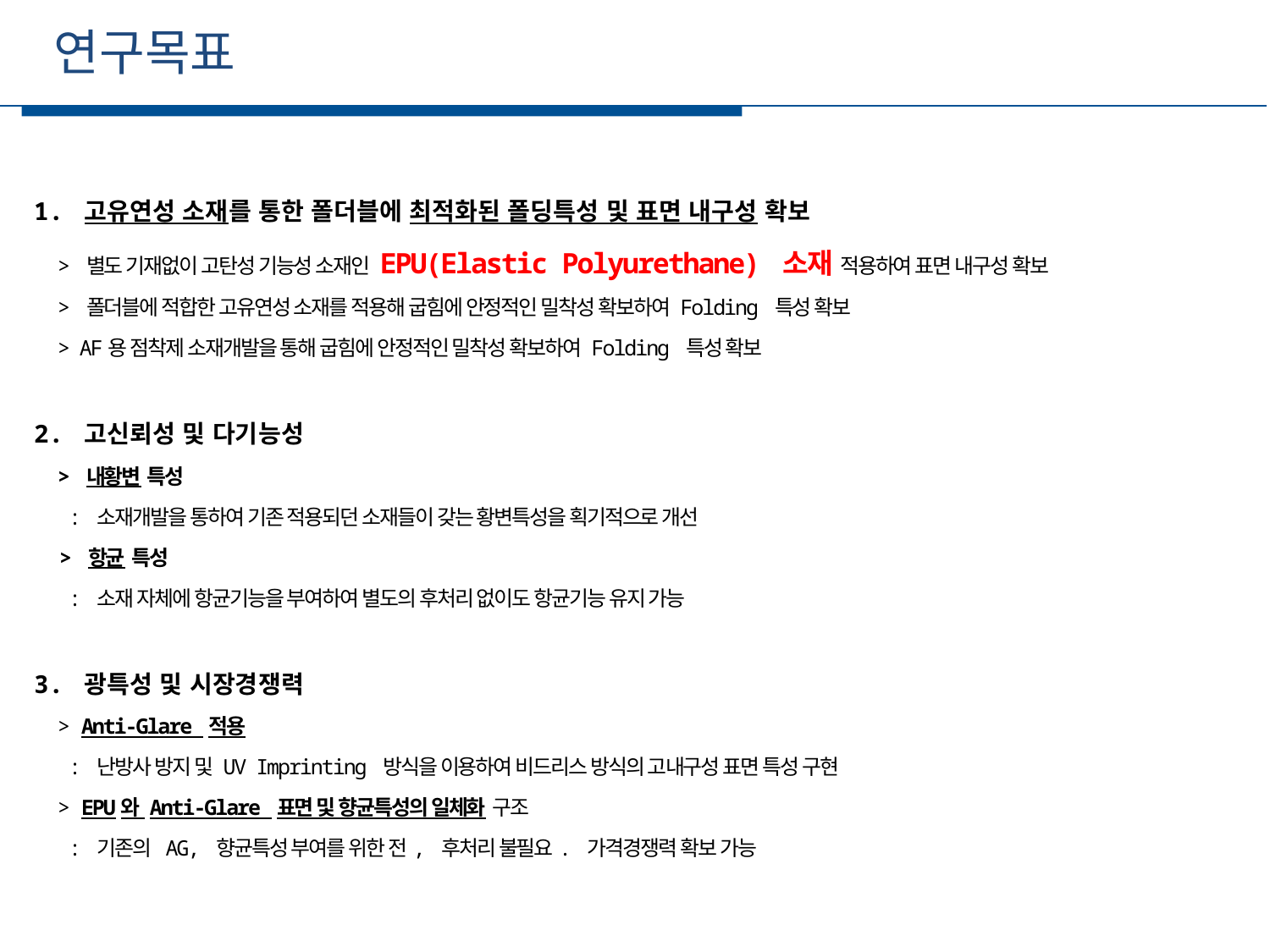

연구목표
세부일정

1. 고유연성 소재를 통한 폴더블에 최적화된 폴딩특성 및 표면 내구성 확보
  > 별도 기재없이 고탄성 기능성 소재인 EPU(Elastic Polyurethane) 소재 적용하여 표면 내구성 확보
  > 폴더블에 적합한 고유연성 소재를 적용해 굽힘에 안정적인 밀착성 확보하여 Folding 특성 확보
  > AF용 점착제 소재개발을 통해 굽힘에 안정적인 밀착성 확보하여 Folding 특성 확보

2. 고신뢰성 및 다기능성
  > 내황변 특성
   : 소재개발을 통하여 기존 적용되던 소재들이 갖는 황변특성을 획기적으로 개선
  > 항균 특성
   : 소재 자체에 항균기능을 부여하여 별도의 후처리 없이도 항균기능 유지 가능

3. 광특성 및 시장경쟁력
  > Anti-Glare 적용
   : 난방사 방지 및 UV Imprinting 방식을 이용하여 비드리스 방식의 고내구성 표면 특성 구현
  > EPU와 Anti-Glare 표면 및 향균특성의 일체화 구조
   : 기존의  AG, 향균특성 부여를 위한 전, 후처리 불필요. 가격경쟁력 확보 가능